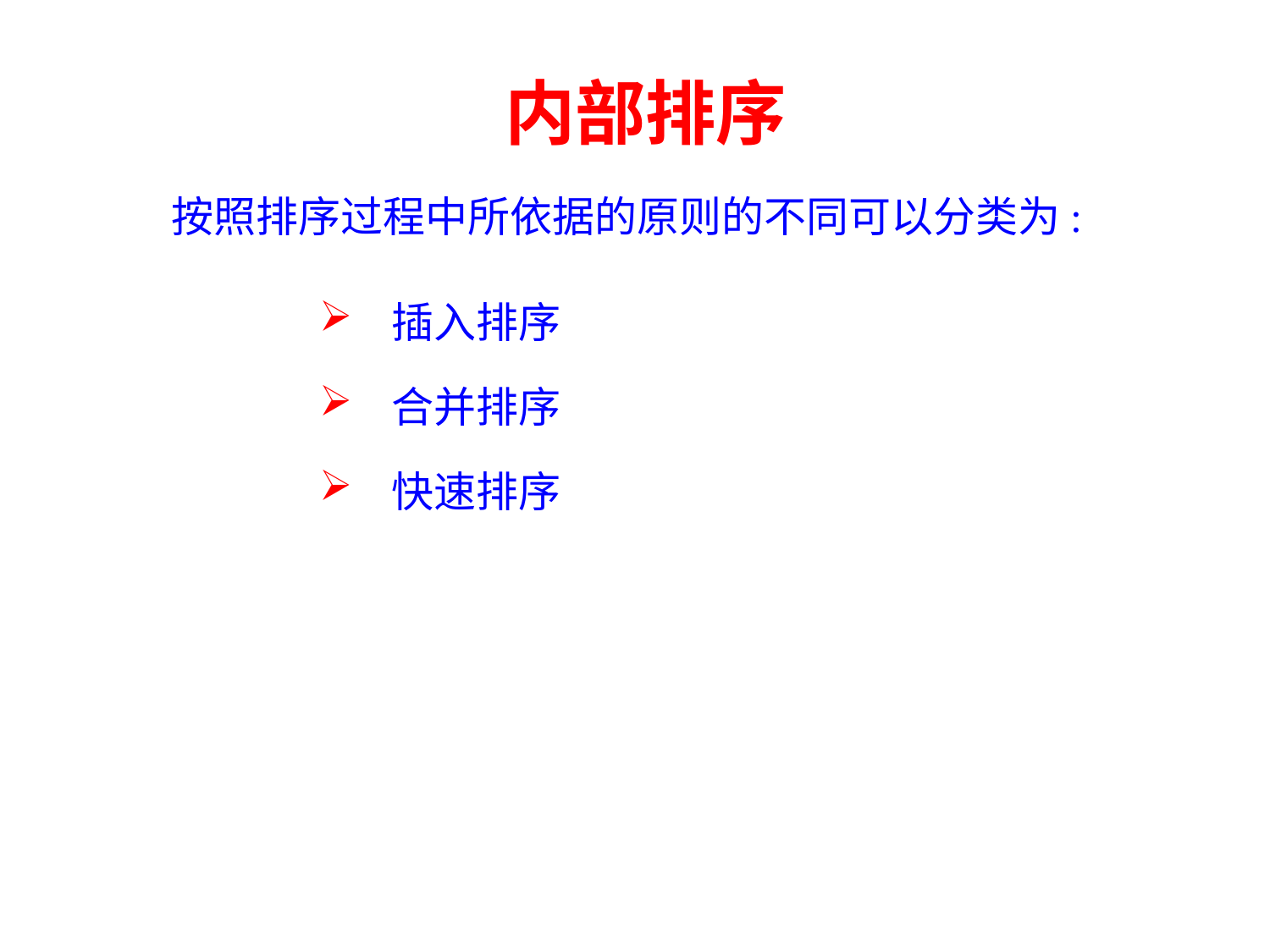

内部排序
按照排序过程中所依据的原则的不同可以分类为:
   插入排序
   合并排序
   快速排序